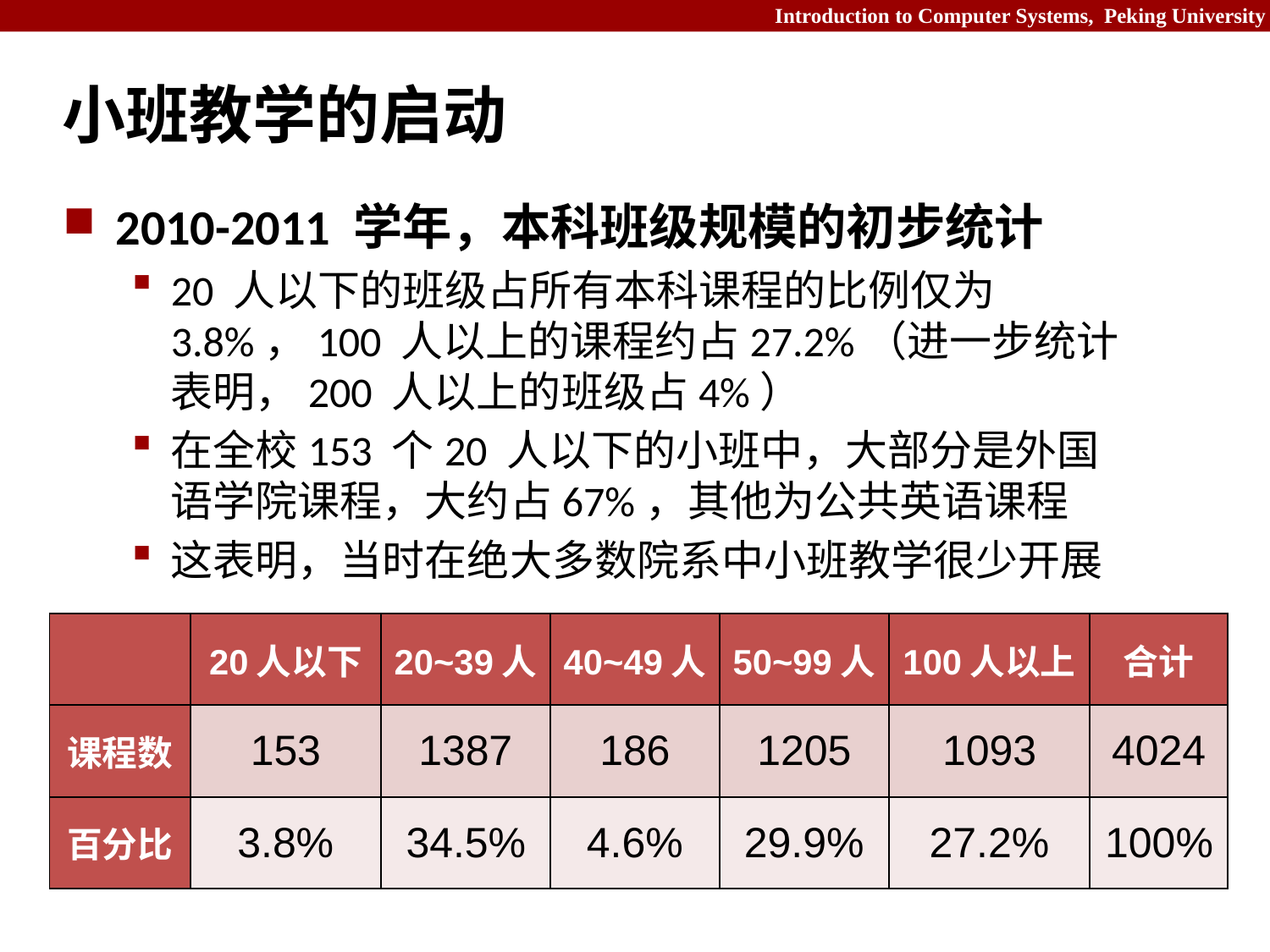

# 小班教学的启动
2010-2011 学年，本科班级规模的初步统计
20 人以下的班级占所有本科课程的比例仅为3.8%，100 人以上的课程约占27.2%（进一步统计表明，200 人以上的班级占4%）
在全校153 个20 人以下的小班中，大部分是外国语学院课程，大约占67%，其他为公共英语课程
这表明，当时在绝大多数院系中小班教学很少开展
|  | 20人以下 | 20~39人 | 40~49人 | 50~99人 | 100人以上 | 合计 |
| --- | --- | --- | --- | --- | --- | --- |
| 课程数 | 153 | 1387 | 186 | 1205 | 1093 | 4024 |
| 百分比 | 3.8% | 34.5% | 4.6% | 29.9% | 27.2% | 100% |